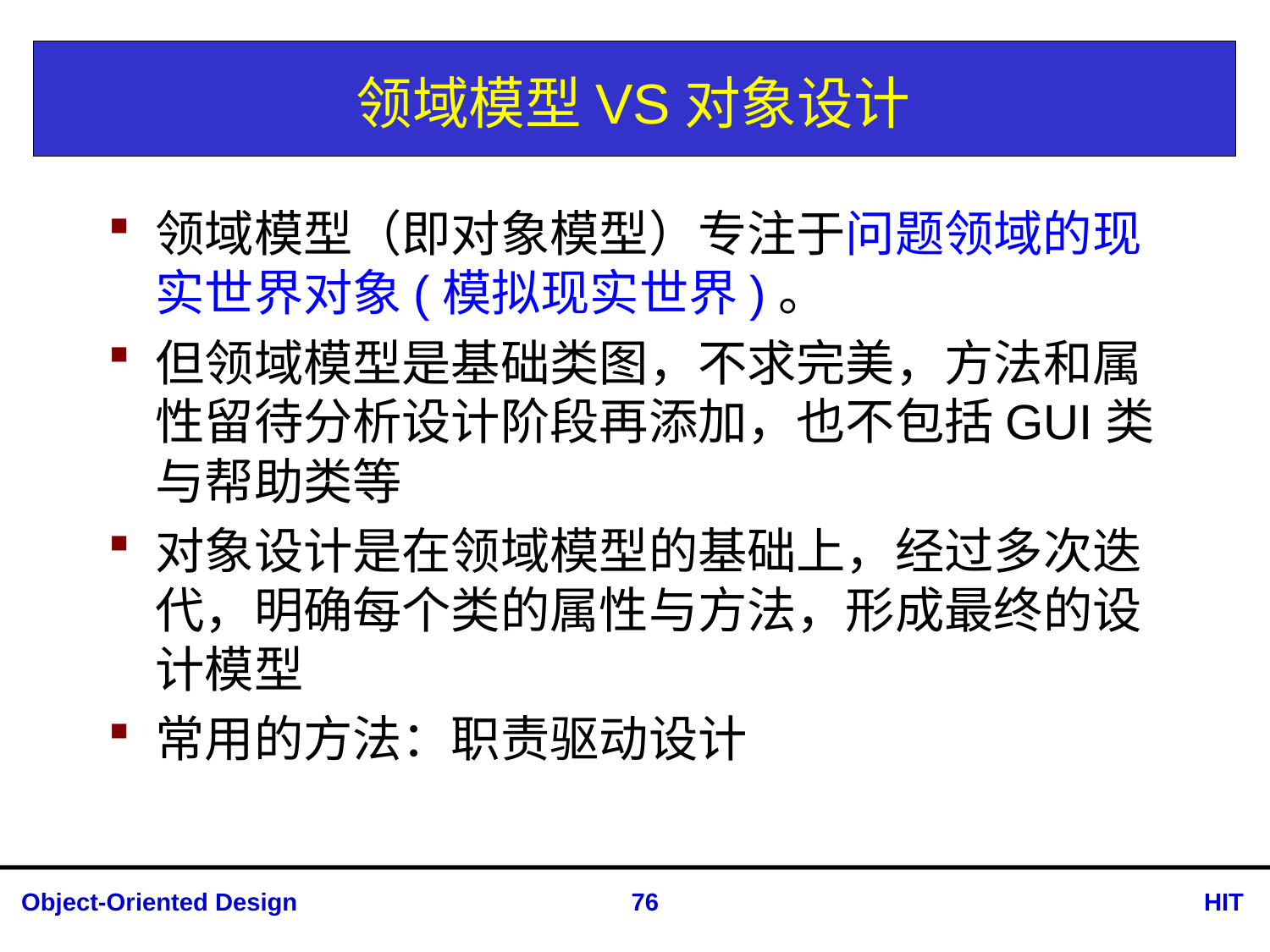

# 领域模型VS对象设计
领域模型（即对象模型）专注于问题领域的现实世界对象(模拟现实世界)。
但领域模型是基础类图，不求完美，方法和属性留待分析设计阶段再添加，也不包括GUI类与帮助类等
对象设计是在领域模型的基础上，经过多次迭代，明确每个类的属性与方法，形成最终的设计模型
常用的方法：职责驱动设计